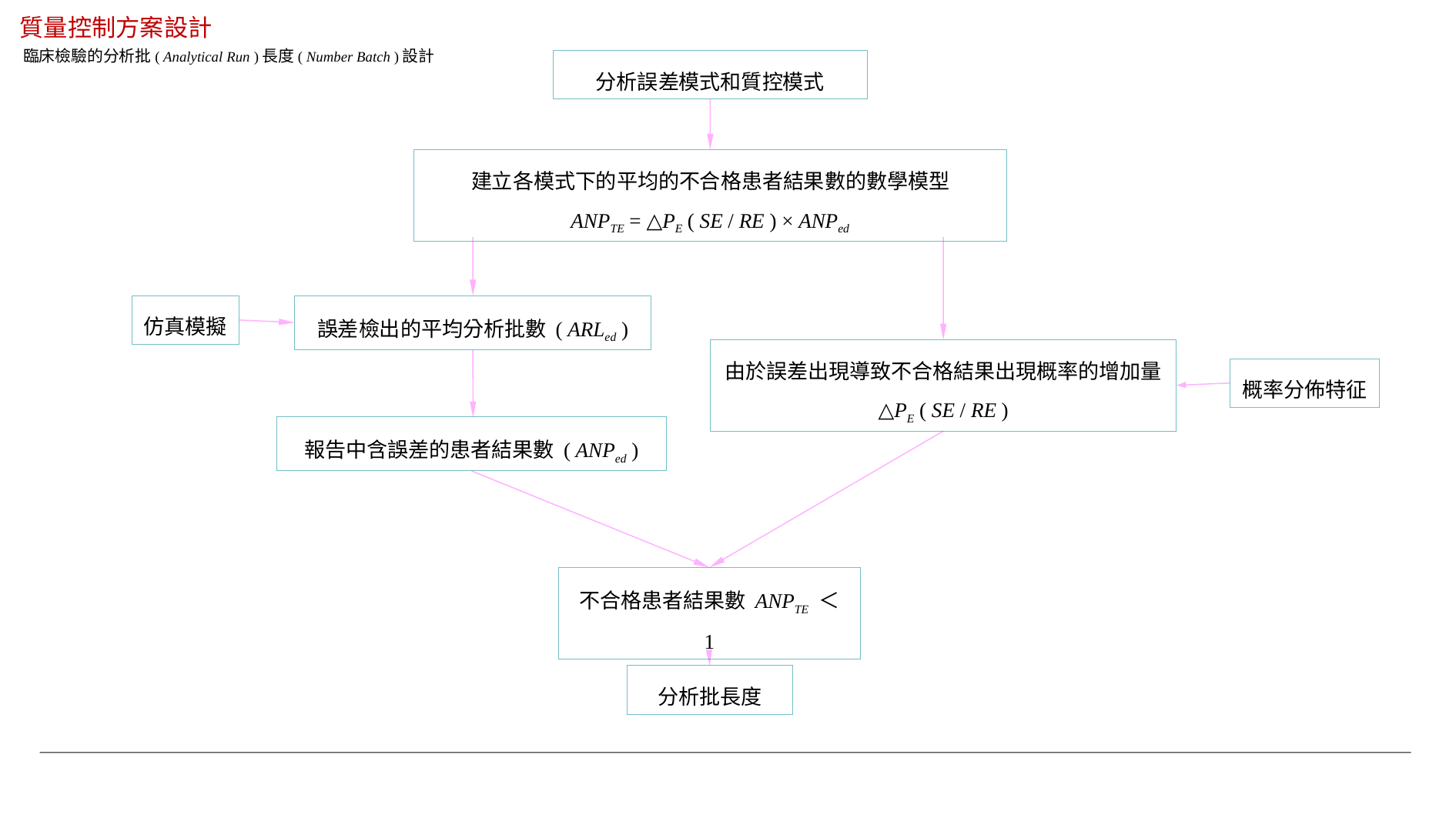

質量控制方案設計
臨床檢驗的分析批( Analytical Run )長度( Number Batch )設計
分析誤差模式和質控模式
建立各模式下的平均的不合格患者結果數的數學模型
ANPTE = △PE ( SE / RE ) × ANPed
仿真模擬
誤差檢出的平均分析批數 ( ARLed )
由於誤差出現導致不合格結果出現概率的增加量
△PE ( SE / RE )
概率分佈特征
報告中含誤差的患者結果數 ( ANPed )
不合格患者結果數 ANPTE ＜ 1
分析批長度